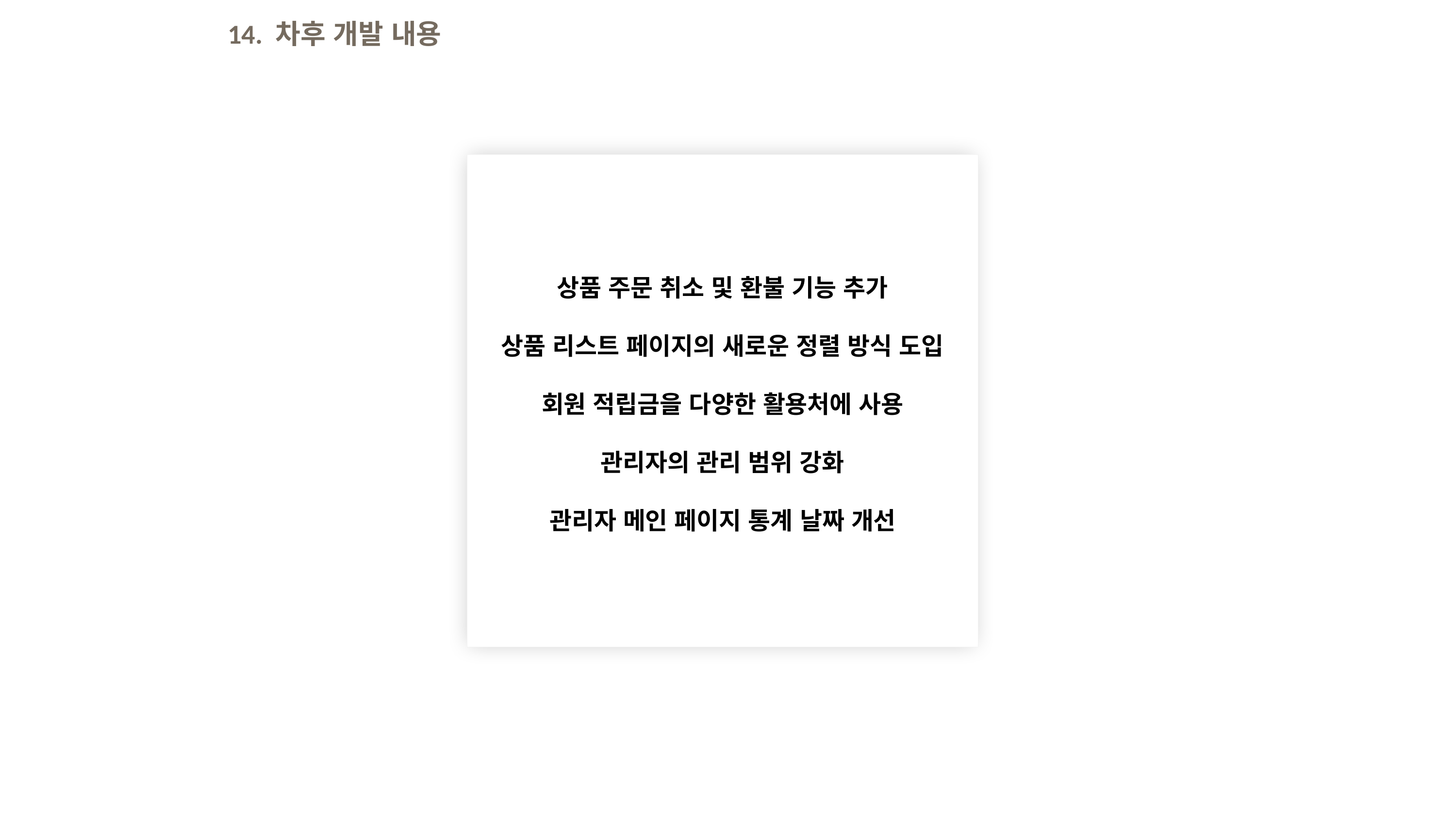

14. 차후 개발 내용

상품 주문 취소 및 환불 기능 추가

상품 리스트 페이지의 새로운 정렬 방식 도입

회원 적립금을 다양한 활용처에 사용

관리자의 관리 범위 강화

관리자 메인 페이지 통계 날짜 개선